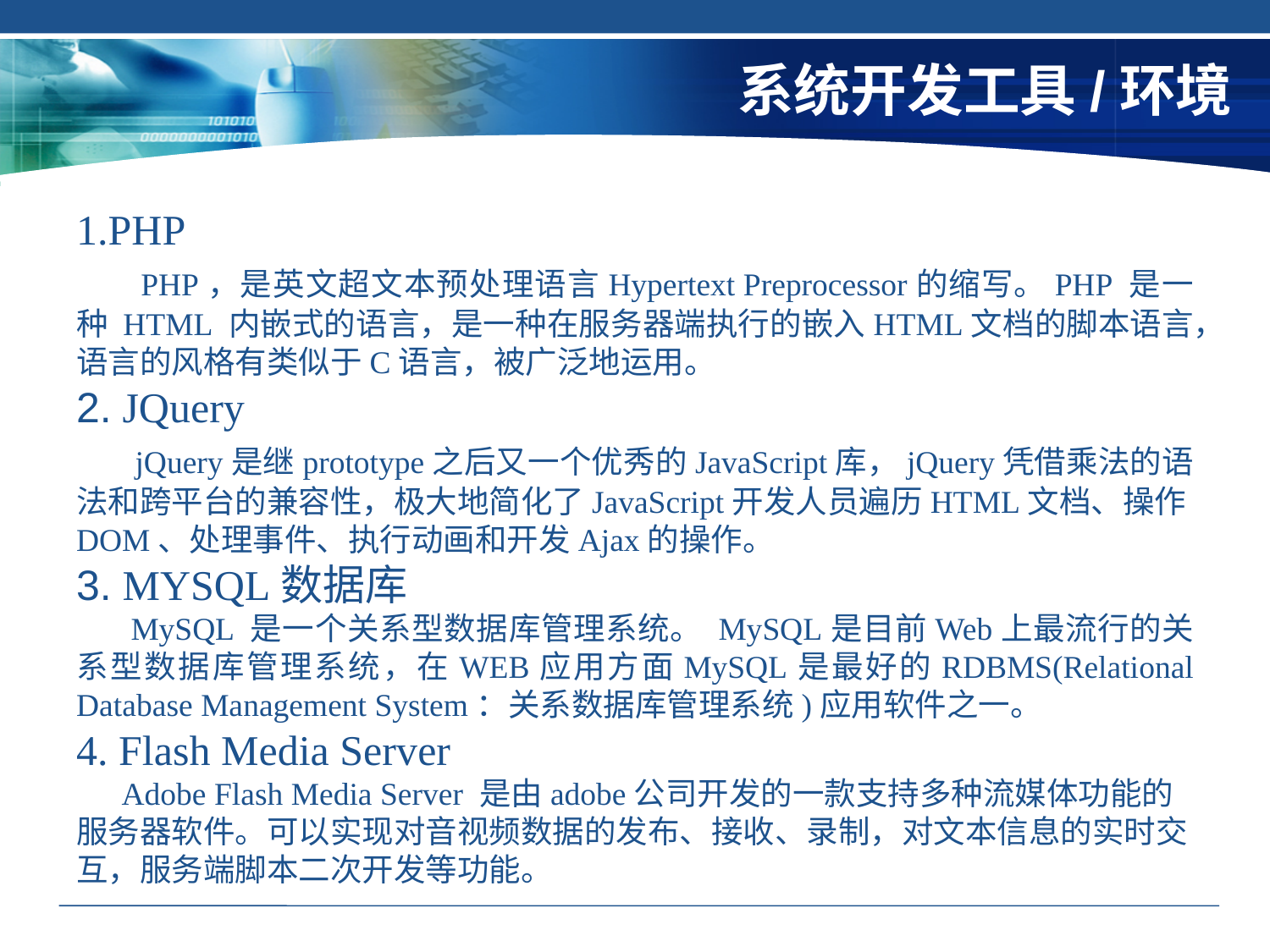

# 系统开发工具/环境
1.PHP
	   PHP，是英文超文本预处理语言Hypertext Preprocessor的缩写。PHP 是一种 HTML 内嵌式的语言，是一种在服务器端执行的嵌入HTML文档的脚本语言，语言的风格有类似于C语言，被广泛地运用。
2. JQuery
	  jQuery是继prototype之后又一个优秀的JavaScript库，jQuery凭借乘法的语法和跨平台的兼容性，极大地简化了JavaScript开发人员遍历HTML文档、操作DOM、处理事件、执行动画和开发Ajax的操作。
3. MYSQL数据库
	  MySQL 是一个关系型数据库管理系统。 MySQL是目前Web上最流行的关系型数据库管理系统，在WEB应用方面MySQL是最好的RDBMS(Relational Database Management System：关系数据库管理系统)应用软件之一。
4. Flash Media Server
	 Adobe Flash Media Server 是由adobe公司开发的一款支持多种流媒体功能的服务器软件。可以实现对音视频数据的发布、接收、录制，对文本信息的实时交互，服务端脚本二次开发等功能。